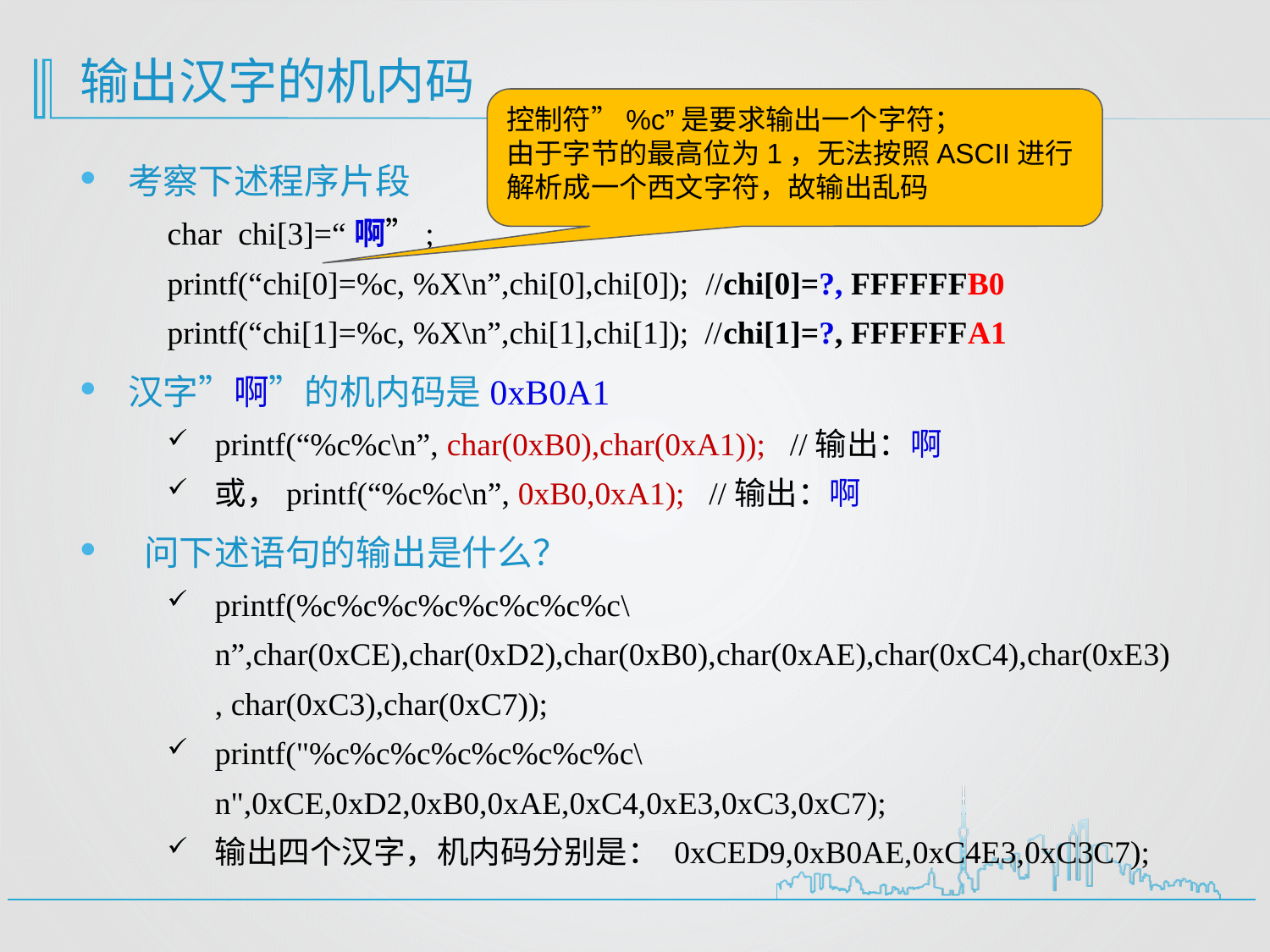

# 输出汉字的机内码
控制符”%c”是要求输出一个字符；
由于字节的最高位为1，无法按照ASCII进行解析成一个西文字符，故输出乱码
考察下述程序片段
char  chi[3]=“啊”;
printf(“chi[0]=%c, %X\n”,chi[0],chi[0]);  //chi[0]=?, FFFFFFB0
printf(“chi[1]=%c, %X\n”,chi[1],chi[1]);  //chi[1]=?, FFFFFFA1
汉字”啊”的机内码是0xB0A1
printf(“%c%c\n”, char(0xB0),char(0xA1));   //输出：啊
或，printf(“%c%c\n”, 0xB0,0xA1);   //输出：啊
 问下述语句的输出是什么？
printf(%c%c%c%c%c%c%c%c\n”,char(0xCE),char(0xD2),char(0xB0),char(0xAE),char(0xC4),char(0xE3), char(0xC3),char(0xC7));
printf("%c%c%c%c%c%c%c%c\n",0xCE,0xD2,0xB0,0xAE,0xC4,0xE3,0xC3,0xC7);
输出四个汉字，机内码分别是： 0xCED9,0xB0AE,0xC4E3,0xC3C7);